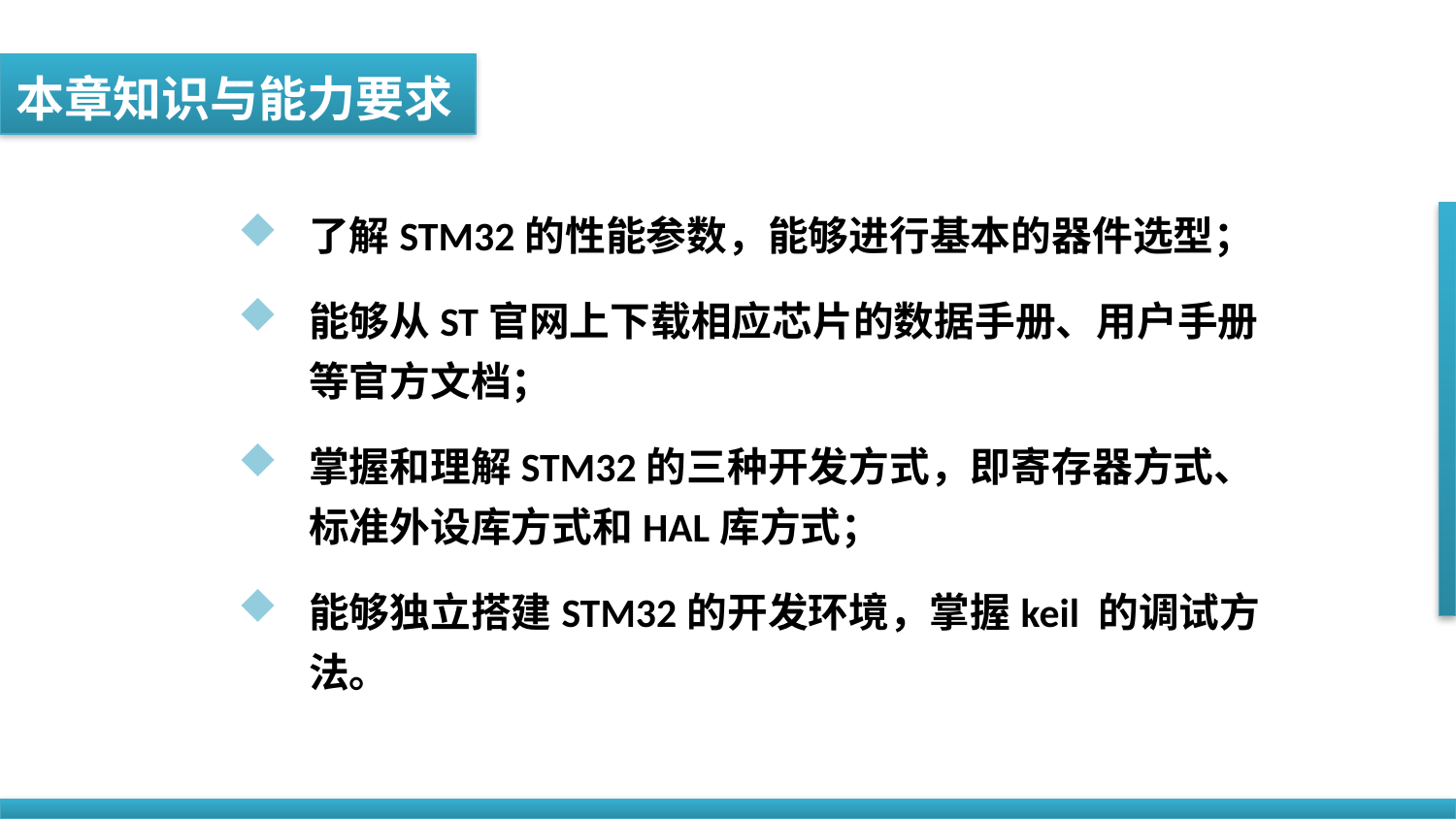

本章知识与能力要求
了解STM32的性能参数，能够进行基本的器件选型；
能够从ST官网上下载相应芯片的数据手册、用户手册等官方文档；
掌握和理解STM32的三种开发方式，即寄存器方式、标准外设库方式和HAL库方式；
能够独立搭建STM32的开发环境，掌握keil 的调试方法。